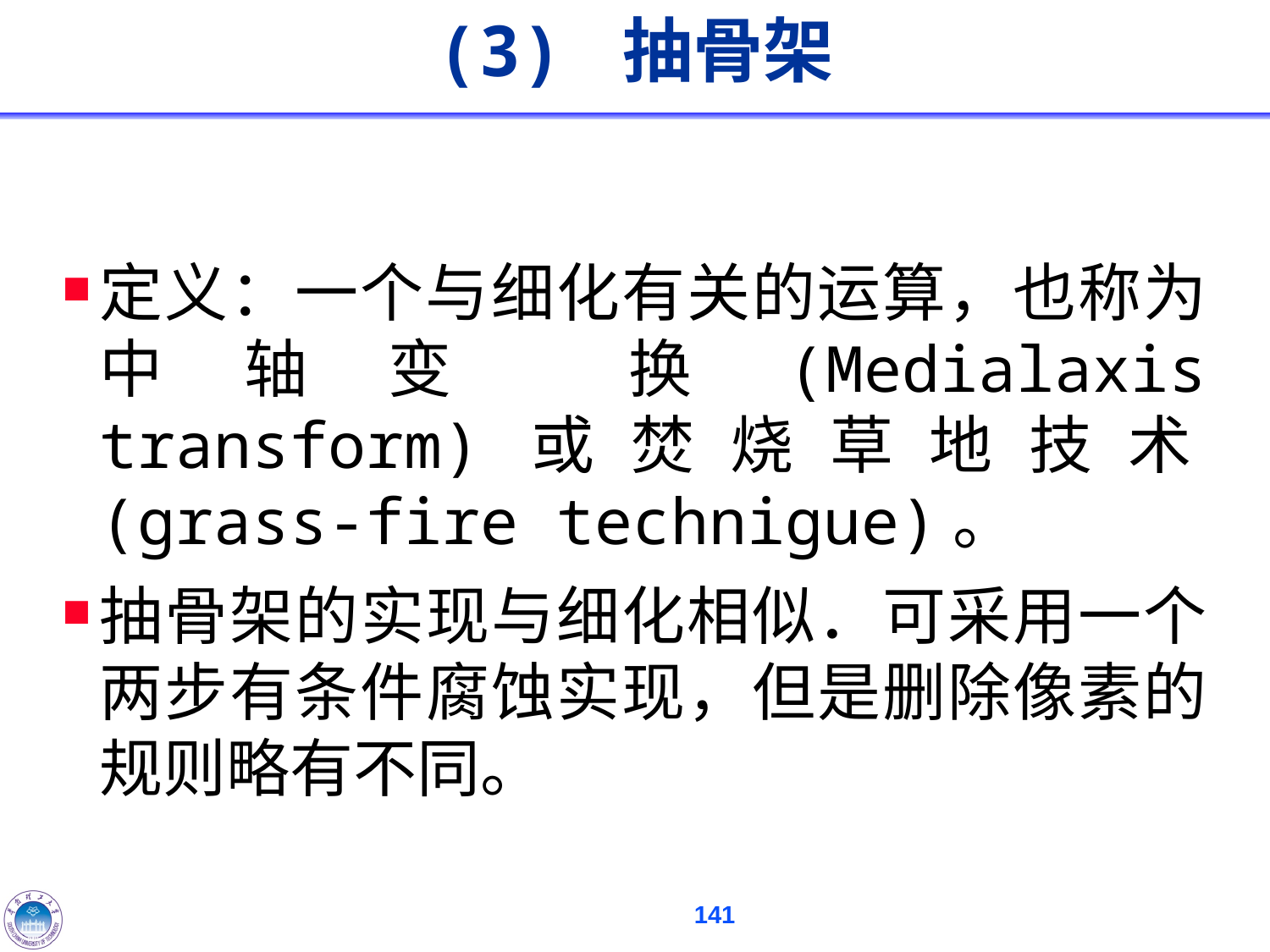

# (3) 抽骨架

定义：一个与细化有关的运算，也称为中轴变 换(Medialaxis transform)或焚烧草地技术(grass-fire technigue)。
抽骨架的实现与细化相似．可采用一个两步有条件腐蚀实现，但是删除像素的规则略有不同。